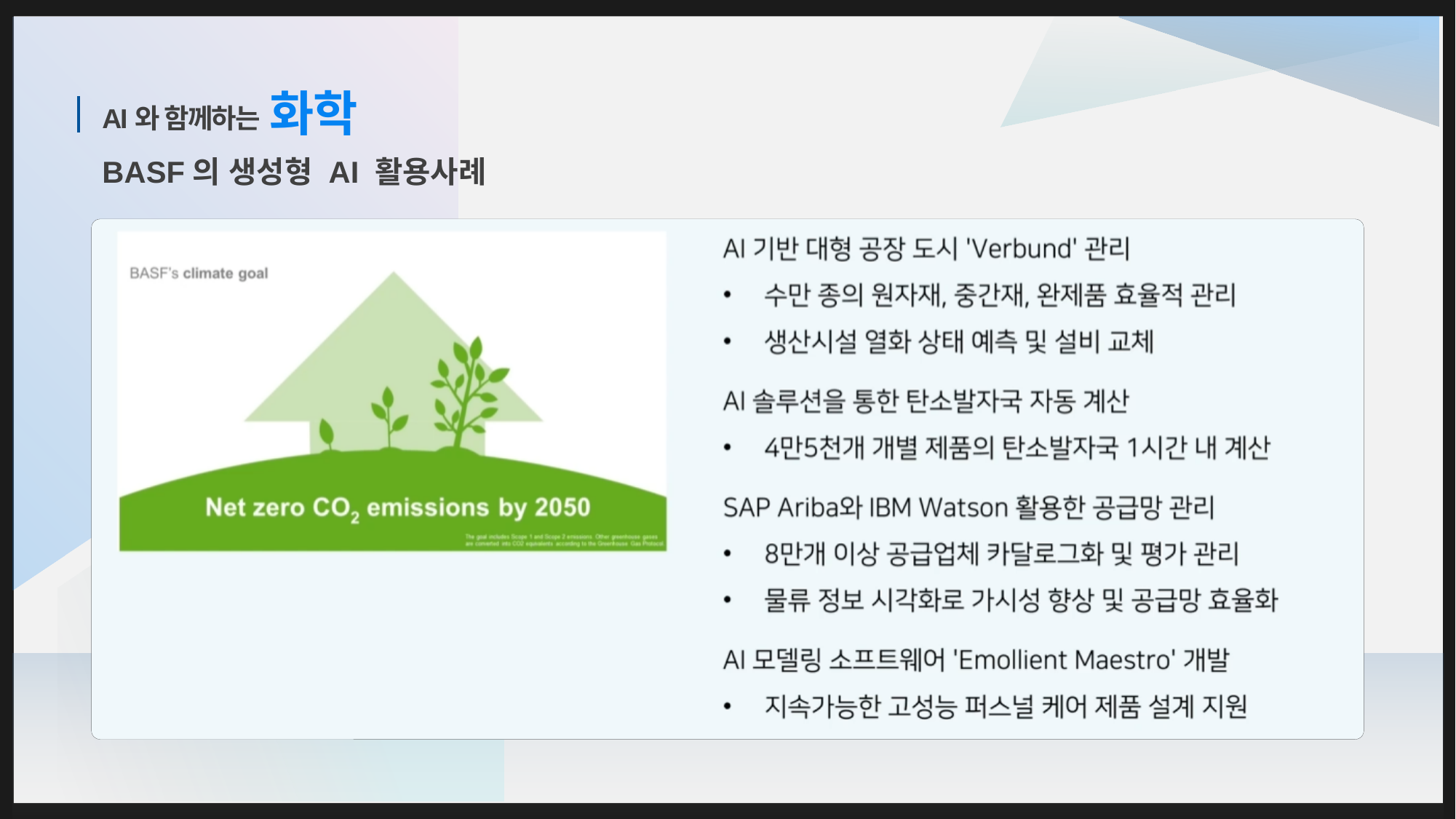

화학
# AI와 함께하는
BASF의 생성형 AI 활용사례